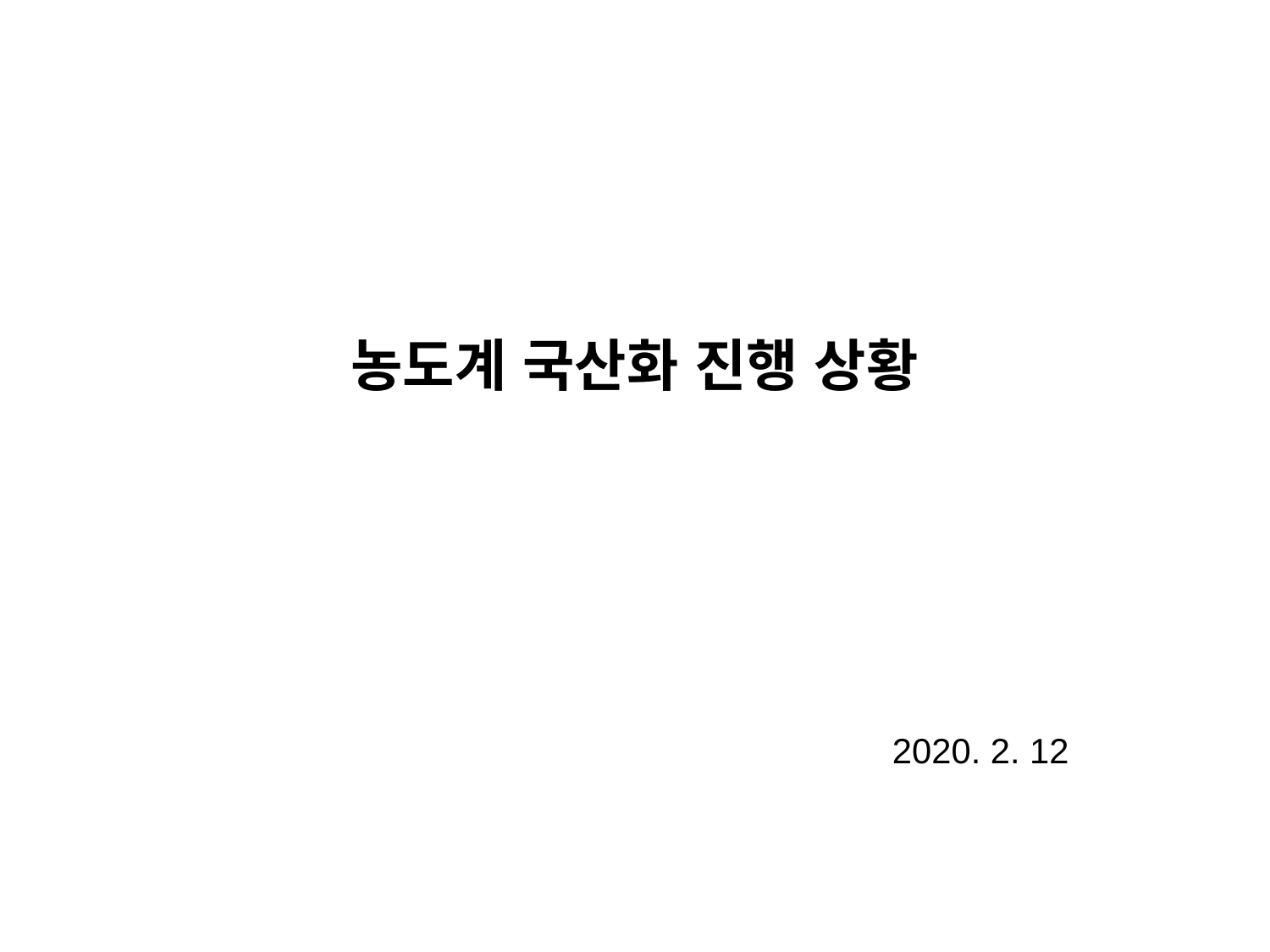

농도계 국산화 진행 상황
2020. 2. 12